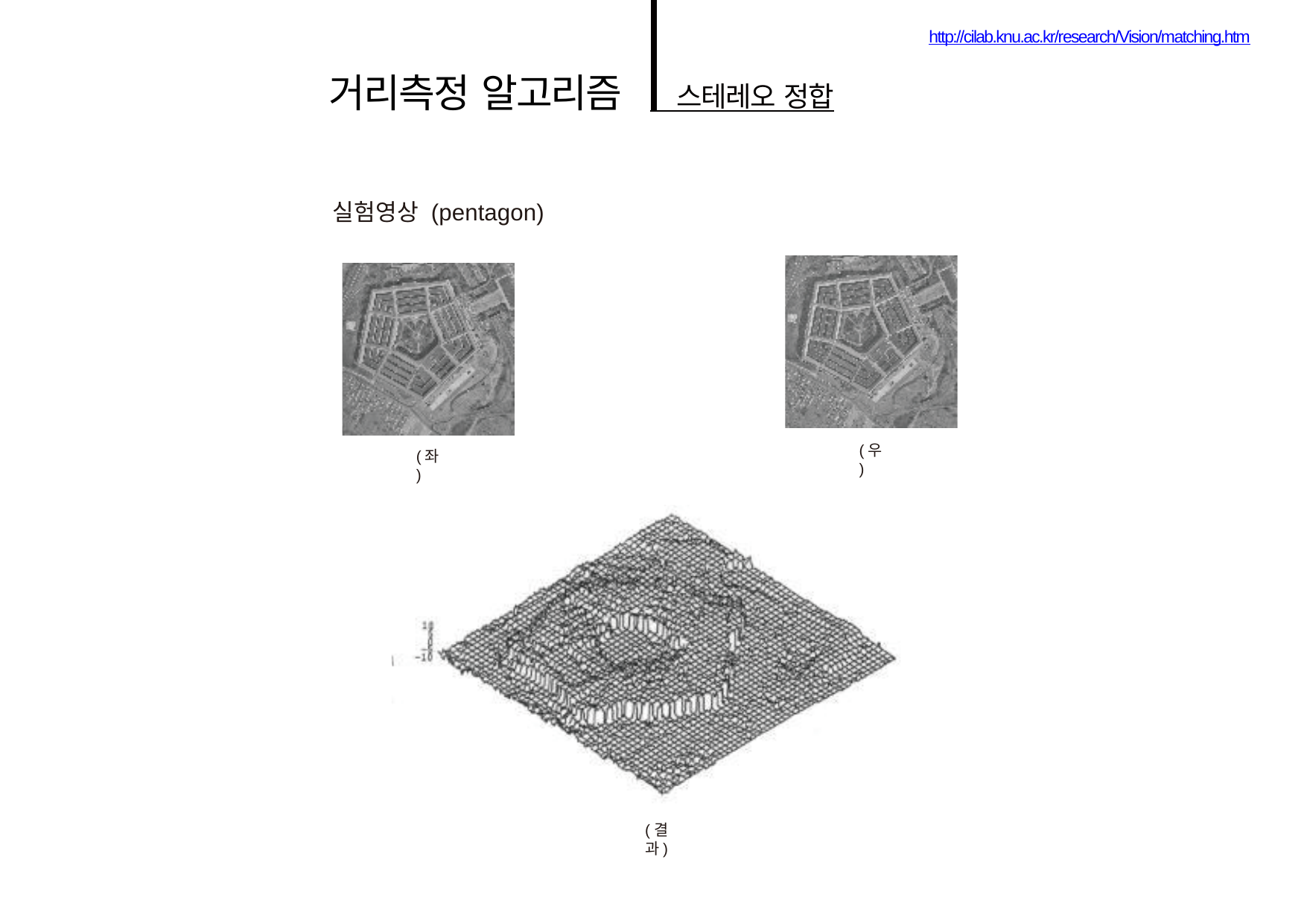

http://cilab.knu.ac.kr/research/Vision/matching.htm
거리측정 알고리즘
스테레오 정합

실험영상 (pentagon)

(우)
(좌)

(결과)